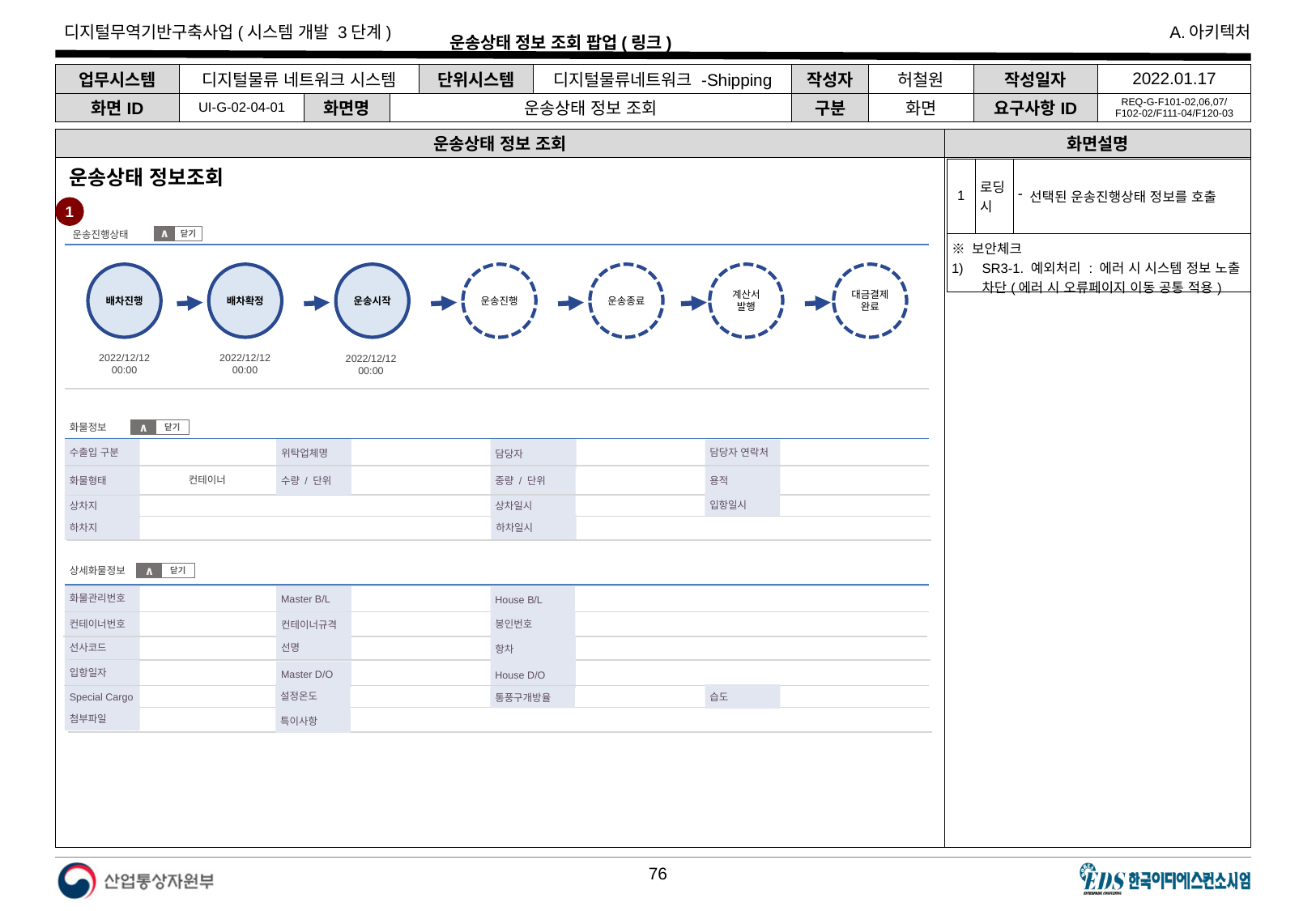

# 운송상태 정보 조회 팝업(링크)
| 업무시스템 | 디지털물류 네트워크 시스템 |  |  | 단위시스템 | 디지털물류네트워크 -Shipping | 작성자 | 허철원 | 작성일자 | 2022.01.17 |
| --- | --- | --- | --- | --- | --- | --- | --- | --- | --- |
| 화면ID | UI-G-02-04-01 | 화면명 | 운송상태 정보 조회 |  |  | 구분 | 화면 | 요구사항ID | REQ-G-F101-02,06,07/ F102-02/F111-04/F120-03 |
운송상태 정보 조회

화면설명

| 1 | 로딩시 | 선택된 운송진행상태 정보를 호출 |
| --- | --- | --- |
| ※ 보안체크 SR3-1. 예외처리 : 에러 시 시스템 정보 노출 차단(에러 시 오류페이지 이동 공통 적용) |  |  |
운송상태 정보조회
1
운송진행상태
닫기
∧
배차진행
배차확정
운송시작
운송진행
운송종료
계산서 발행
대금결제완료
2022/12/12
00:00
2022/12/12
00:00
2022/12/12
00:00
화물정보
닫기
∧
수출입 구분
 위탁업체명
담당자
담당자 연락처
용적
화물형태
수량 / 단위
중량 / 단위
컨테이너
상차일시
상차지
입항일시
하차일시
하차지
상세화물정보
닫기
∧
화물관리번호
Master B/L
House B/L
컨테이너번호
봉인번호
컨테이너규격
선사코드
선명
항차
입항일자
Master D/O
House D/O
설정온도
Special Cargo
습도
통풍구개방율
첨부파일
특이사항